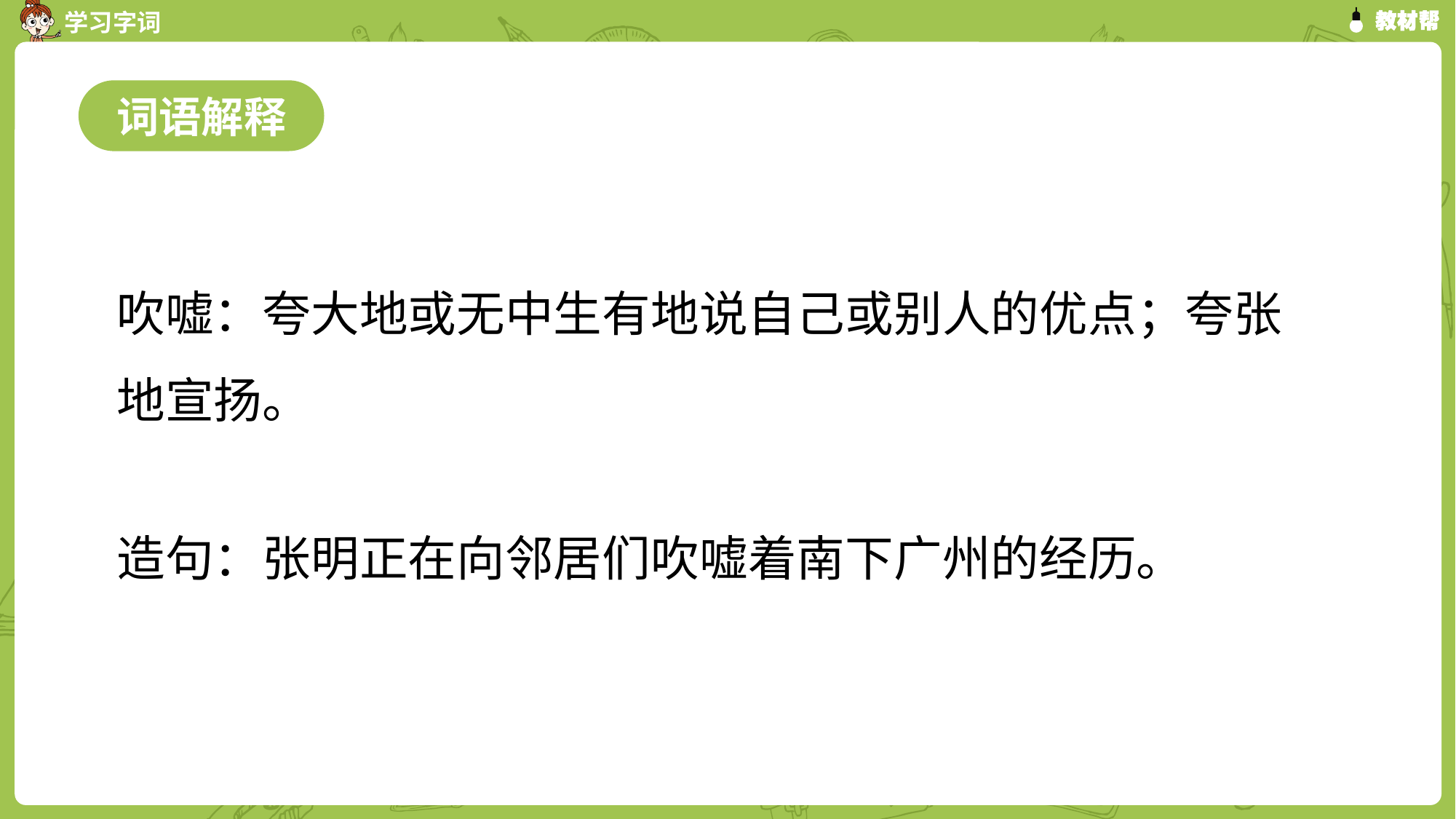

词语解释
吹嘘：夸大地或无中生有地说自己或别人的优点；夸张地宣扬。
造句：张明正在向邻居们吹嘘着南下广州的经历。